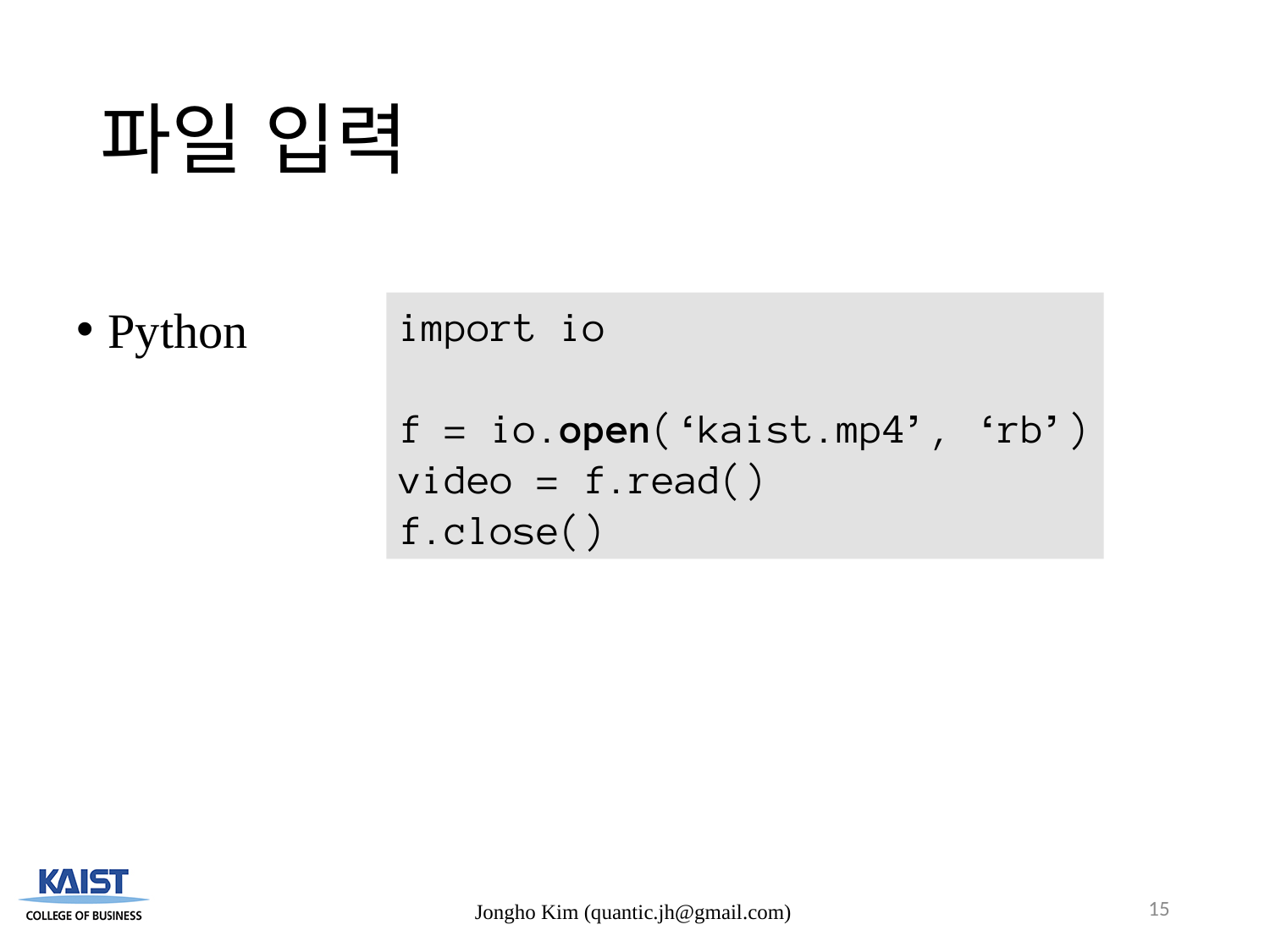

# 파일 입력

Python
import io

f = io.open(‘kaist.mp4’, ‘rb’)
video = f.read()
f.close()
15